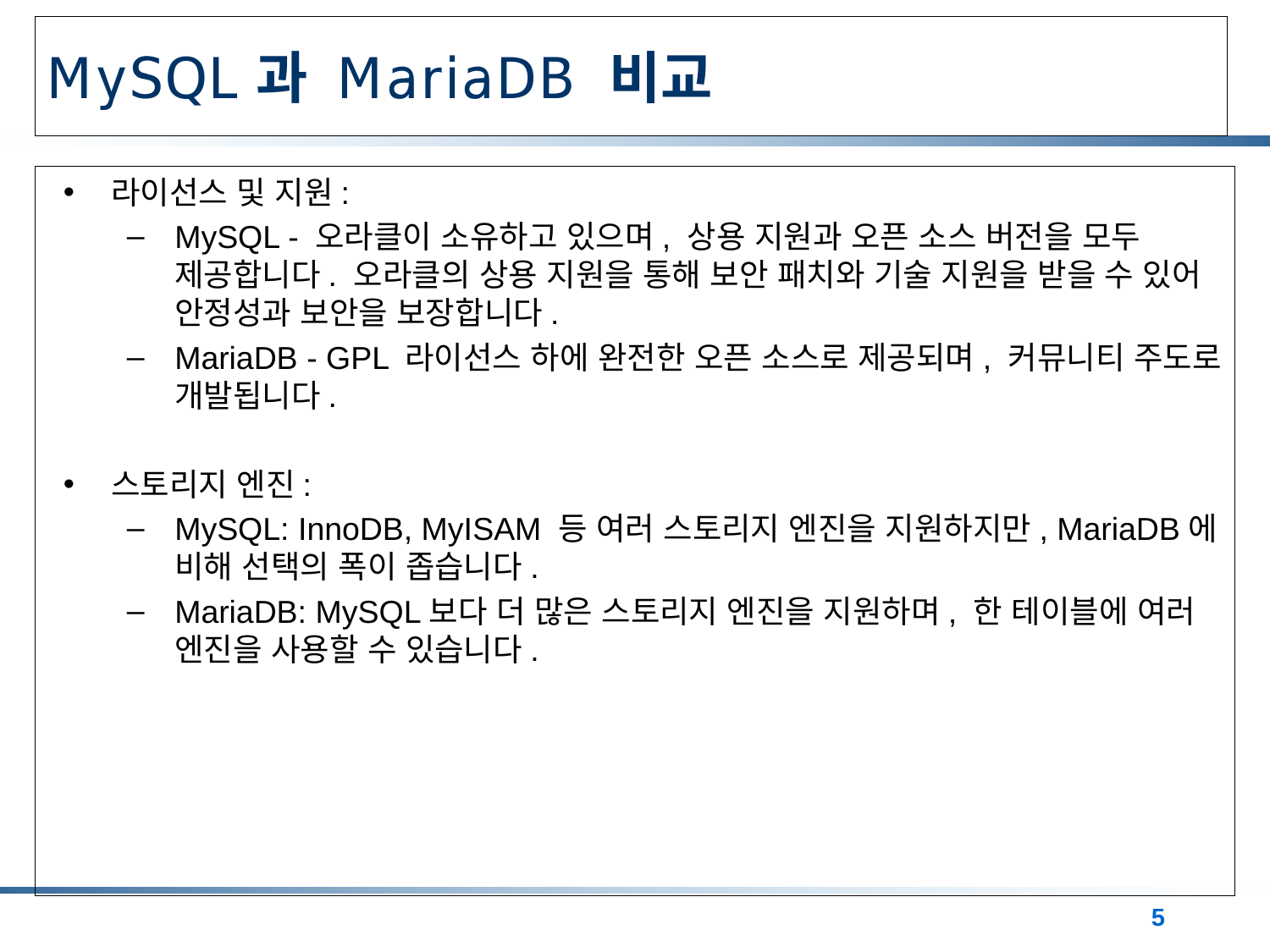

# MySQL과 MariaDB 비교
라이선스 및 지원:
MySQL - 오라클이 소유하고 있으며, 상용 지원과 오픈 소스 버전을 모두 제공합니다. 오라클의 상용 지원을 통해 보안 패치와 기술 지원을 받을 수 있어 안정성과 보안을 보장합니다.
MariaDB - GPL 라이선스 하에 완전한 오픈 소스로 제공되며, 커뮤니티 주도로 개발됩니다.

스토리지 엔진:
MySQL: InnoDB, MyISAM 등 여러 스토리지 엔진을 지원하지만, MariaDB에 비해 선택의 폭이 좁습니다.
MariaDB: MySQL보다 더 많은 스토리지 엔진을 지원하며, 한 테이블에 여러 엔진을 사용할 수 있습니다.